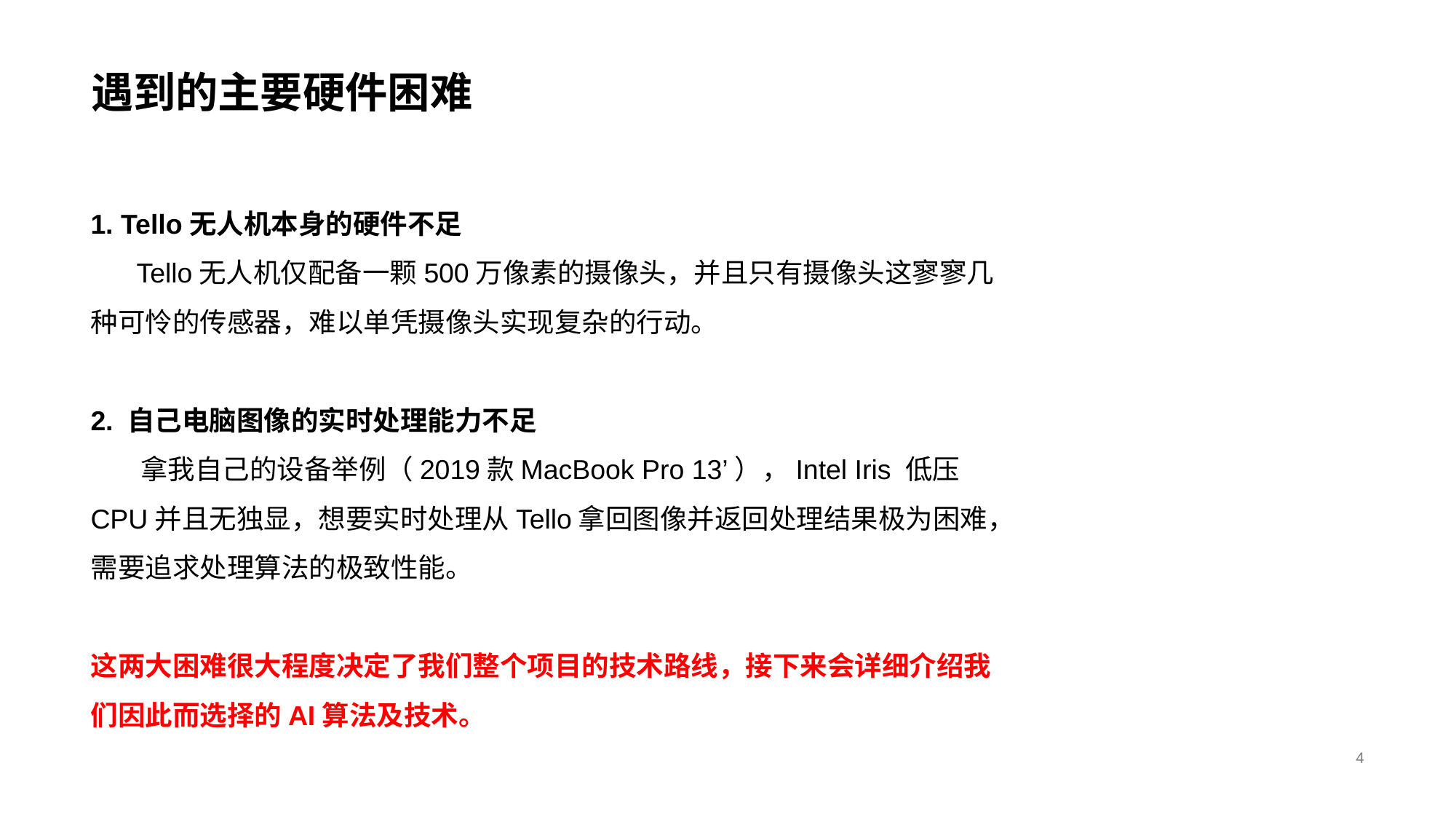

# 遇到的主要硬件困难
1. Tello无人机本身的硬件不足
      Tello无人机仅配备一颗500万像素的摄像头，并且只有摄像头这寥寥几种可怜的传感器，难以单凭摄像头实现复杂的行动。

2. 自己电脑图像的实时处理能力不足
       拿我自己的设备举例（2019款MacBook Pro 13’），Intel Iris 低压CPU并且无独显，想要实时处理从Tello拿回图像并返回处理结果极为困难，需要追求处理算法的极致性能。

这两大困难很大程度决定了我们整个项目的技术路线，接下来会详细介绍我们因此而选择的AI算法及技术。
4